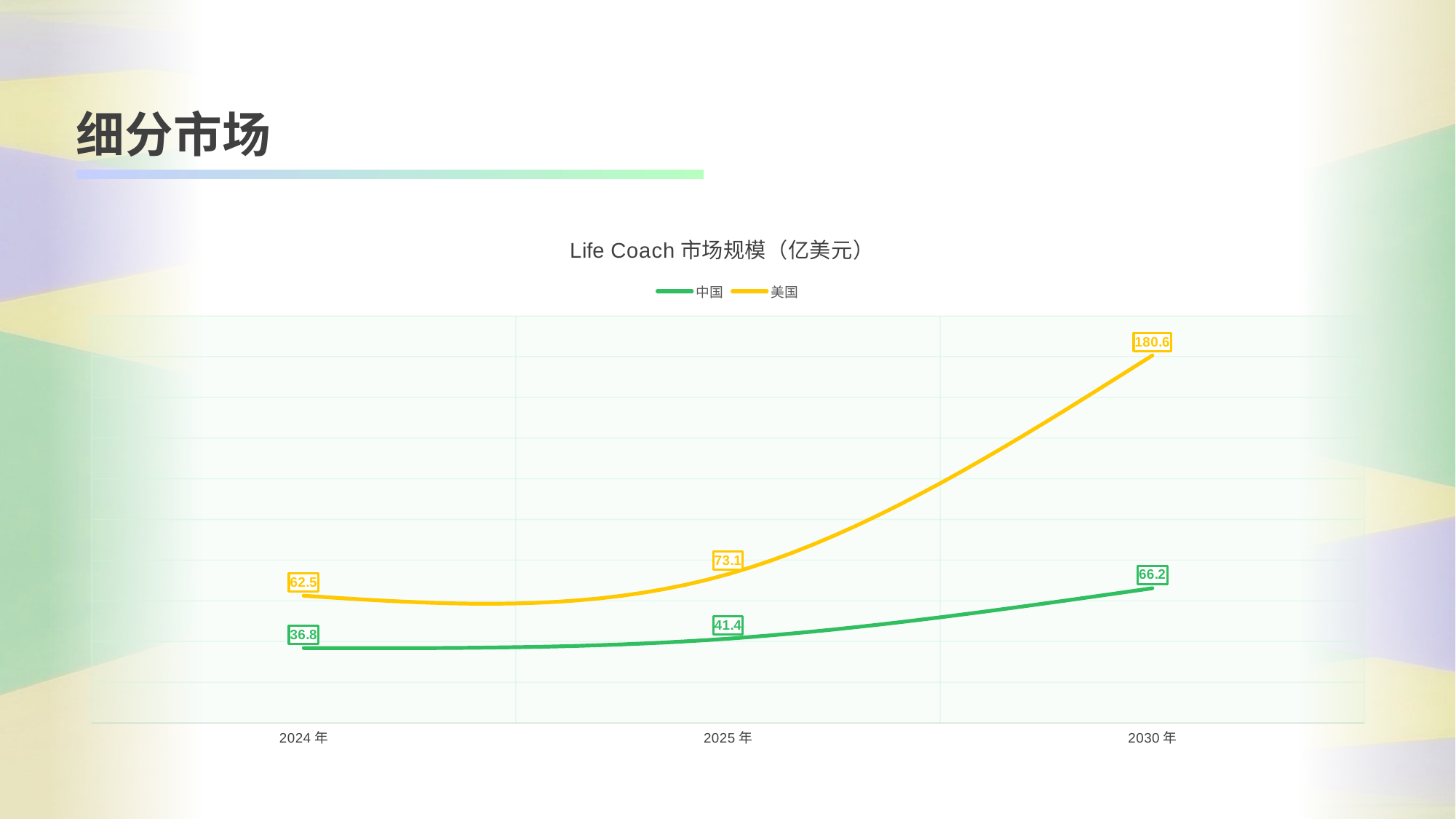

细分市场

### Chart: Life Coach市场规模（亿美元）

| Category | 中国 | 美国 |
|---|---|---|
| 2024年 | 36.8 | 62.5 |
| 2025年 | 41.4 | 73.1 |
| 2030年 | 66.2 | 180.6 |